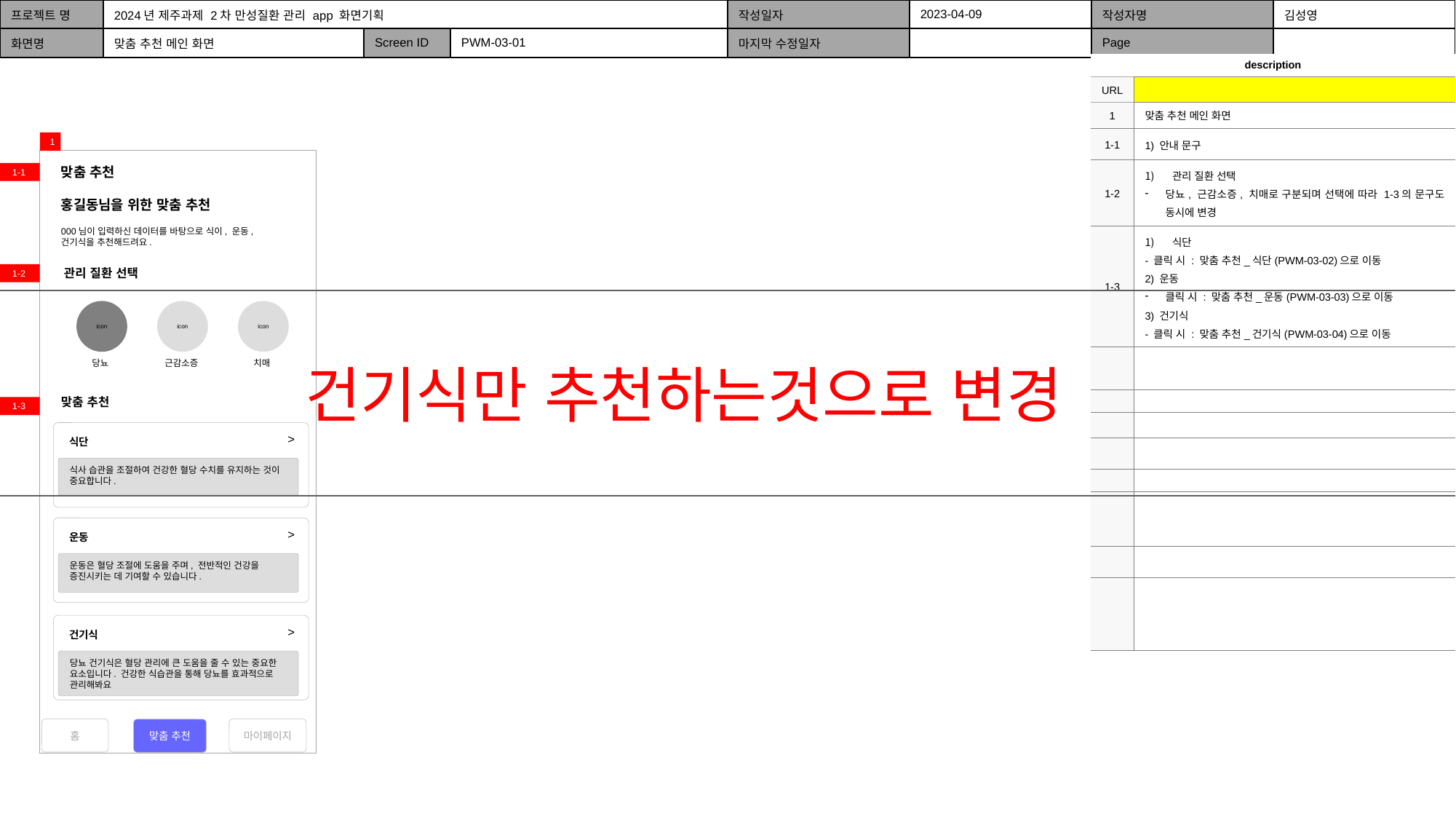

| 프로젝트 명 | 2024년 제주과제 2차 만성질환 관리 app 화면기획 |  |  | 작성일자 | 2023-04-09 | 작성자명 | 김성영 |
| --- | --- | --- | --- | --- | --- | --- | --- |
| 화면명 | 맞춤 추천 메인 화면 | Screen ID | PWM-03-01 | 마지막 수정일자 |  | Page |  |
| description |  |
| --- | --- |
| URL |  |
| 1 | 맞춤 추천 메인 화면 |
| 1-1 | 1) 안내 문구 |
| 1-2 | 관리 질환 선택 당뇨, 근감소증, 치매로 구분되며 선택에 따라 1-3의 문구도 동시에 변경 |
| 1-3 | 식단 - 클릭 시 : 맞춤 추천\_식단(PWM-03-02)으로 이동 2) 운동 클릭 시 : 맞춤 추천\_운동(PWM-03-03)으로 이동 3) 건기식 - 클릭 시 : 맞춤 추천\_건기식(PWM-03-04)으로 이동 |
|  |  |
|  |  |
|  |  |
|  |  |
|  |  |
|  |  |
|  |  |
|  |  |
1

맞춤 추천
1-1
홍길동님을 위한 맞춤 추천
000님이 입력하신 데이터를 바탕으로 식이, 운동, 건기식을 추천해드려요.
관리 질환 선택
1-2
건기식만 추천하는것으로 변경
icon
icon
icon
당뇨
근감소증
치매
맞춤 추천
1-3

<
식단
식사 습관을 조절하여 건강한 혈당 수치를 유지하는 것이 중요합니다.

<
운동
운동은 혈당 조절에 도움을 주며, 전반적인 건강을 증진시키는 데 기여할 수 있습니다.

<
건기식
당뇨 건기식은 혈당 관리에 큰 도움을 줄 수 있는 중요한 요소입니다. 건강한 식습관을 통해 당뇨를 효과적으로 관리해봐요
홈
마이페이지
맞춤 추천